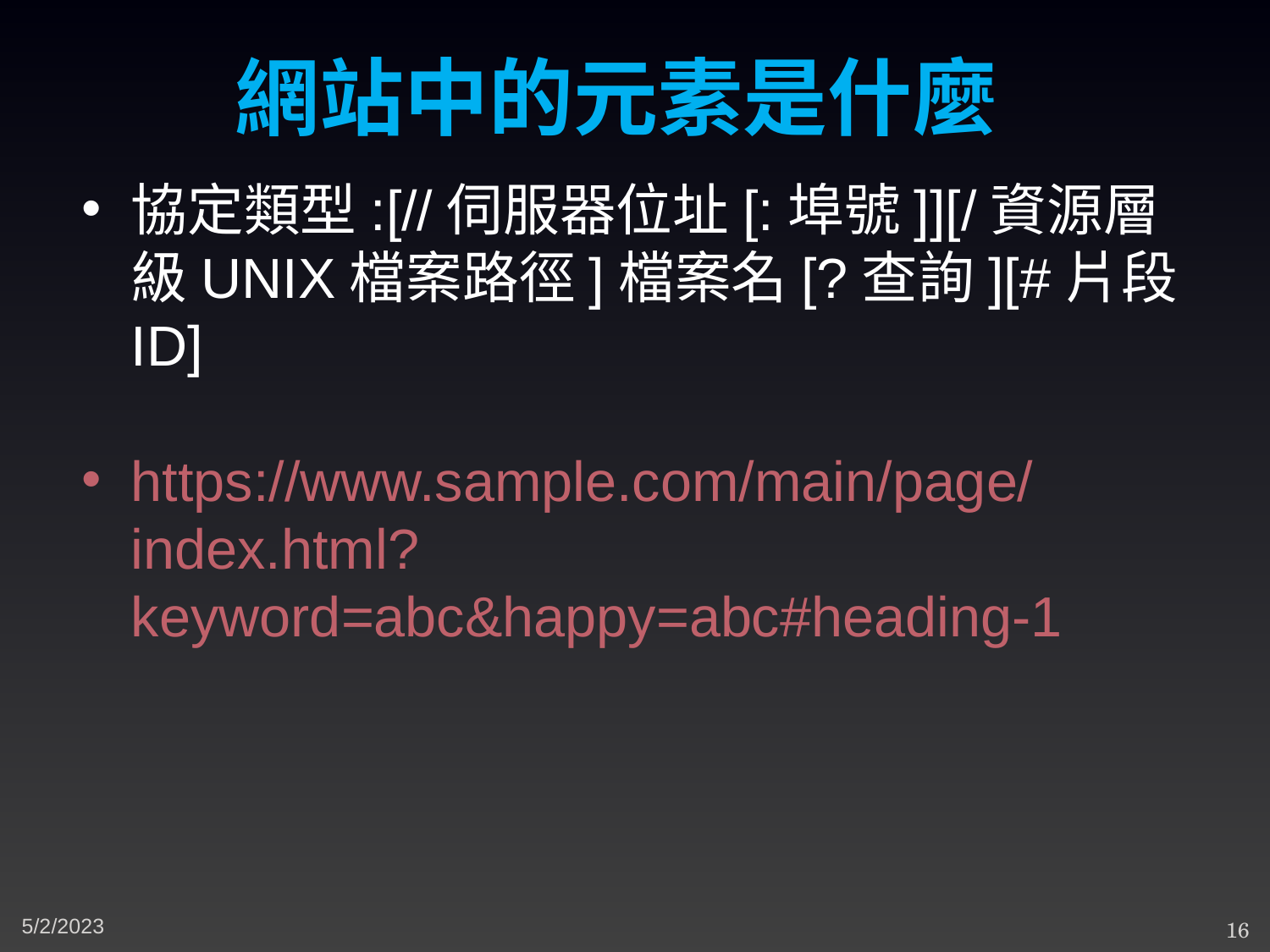

網站中的元素是什麼
協定類型:[//伺服器位址[:埠號]][/資源層級UNIX檔案路徑]檔案名[?查詢][#片段ID]

https://www.sample.com/main/page/index.html?keyword=abc&happy=abc#heading-1
5/2/2023
16